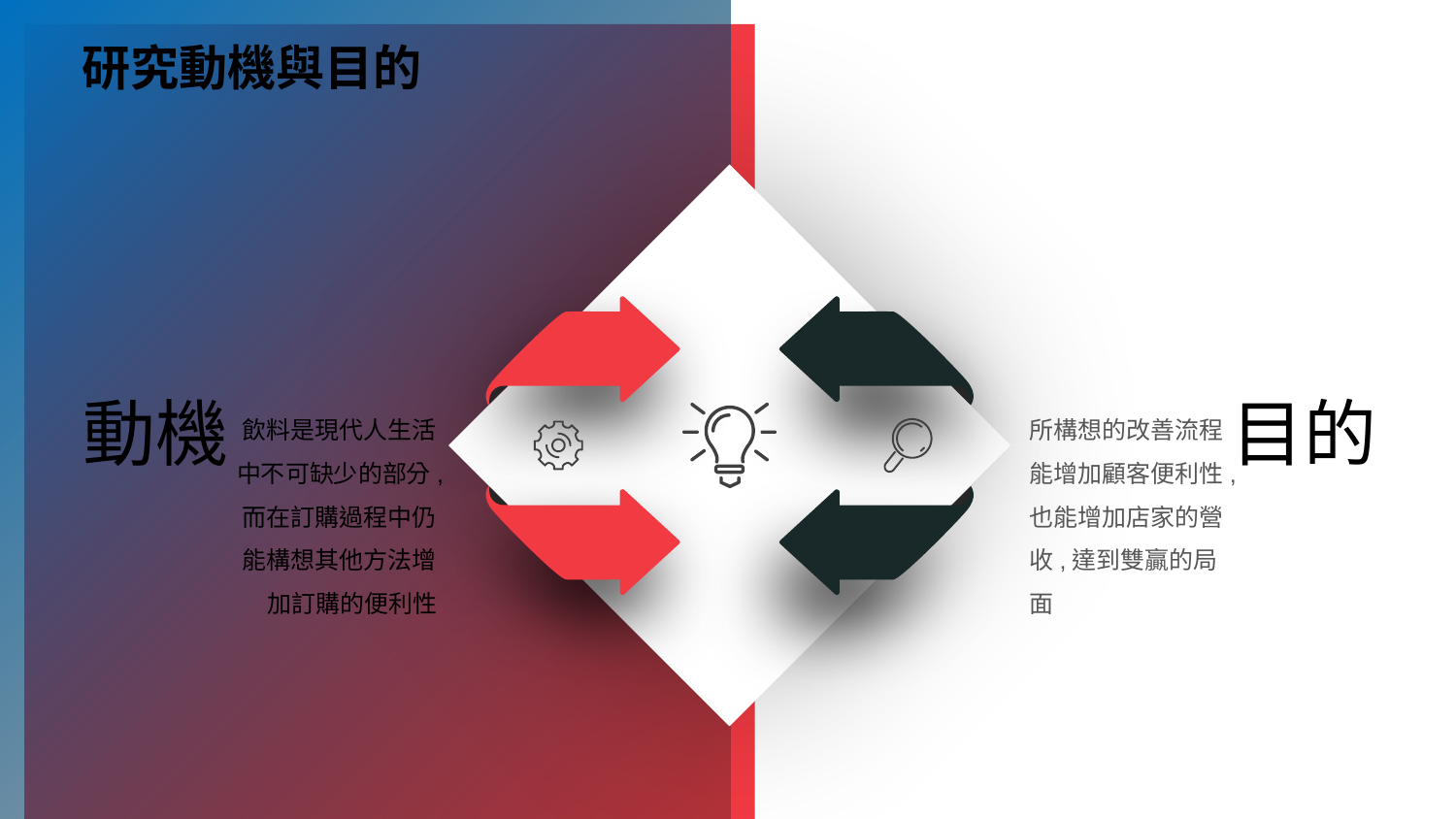

# 研究動機與目的

動機
目的
飲料是現代人生活中不可缺少的部分,而在訂購過程中仍能構想其他方法增加訂購的便利性
所構想的改善流程能增加顧客便利性,也能增加店家的營收,達到雙贏的局面